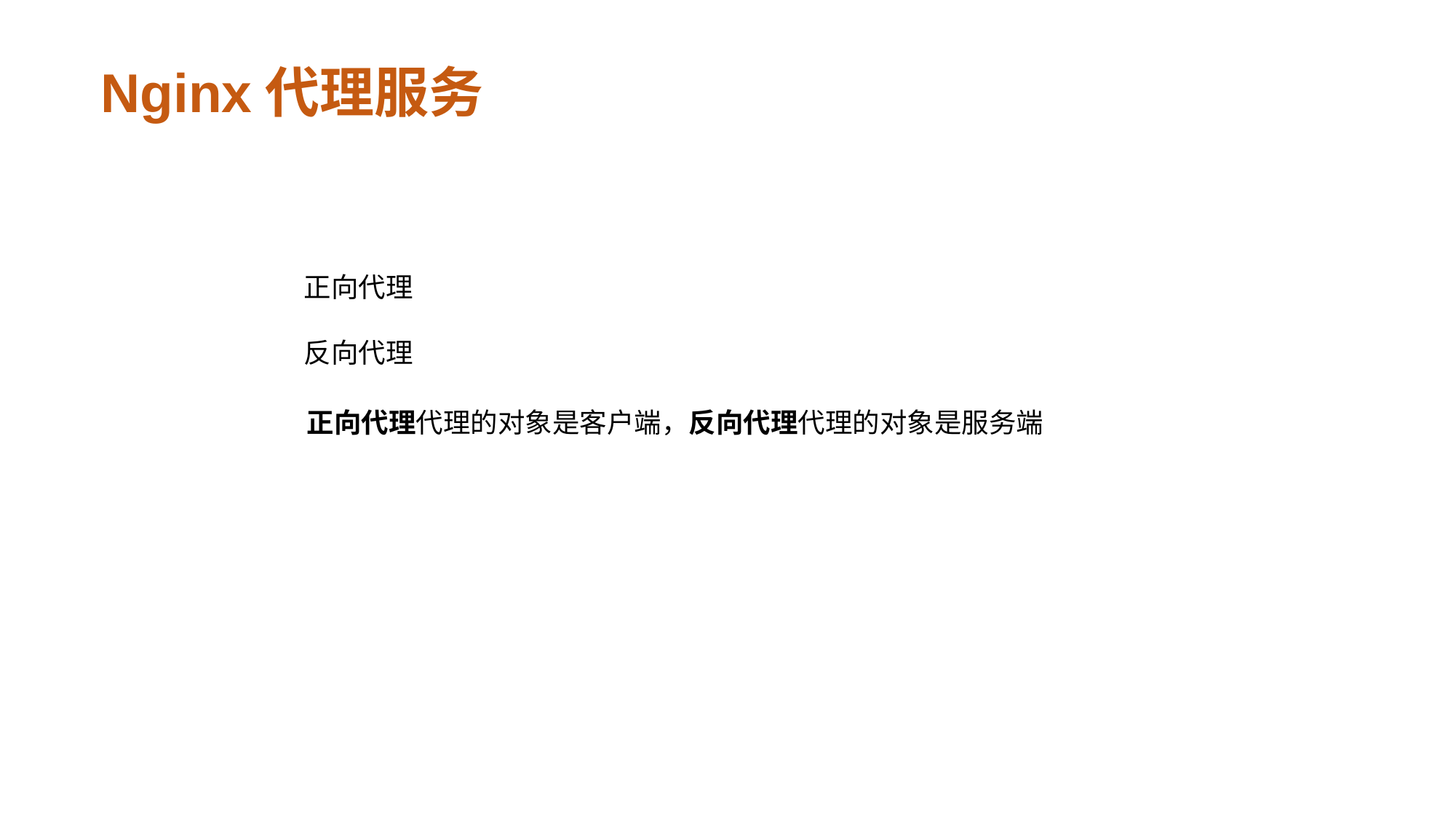

# Nginx代理服务
正向代理
反向代理
正向代理代理的对象是客户端，反向代理代理的对象是服务端